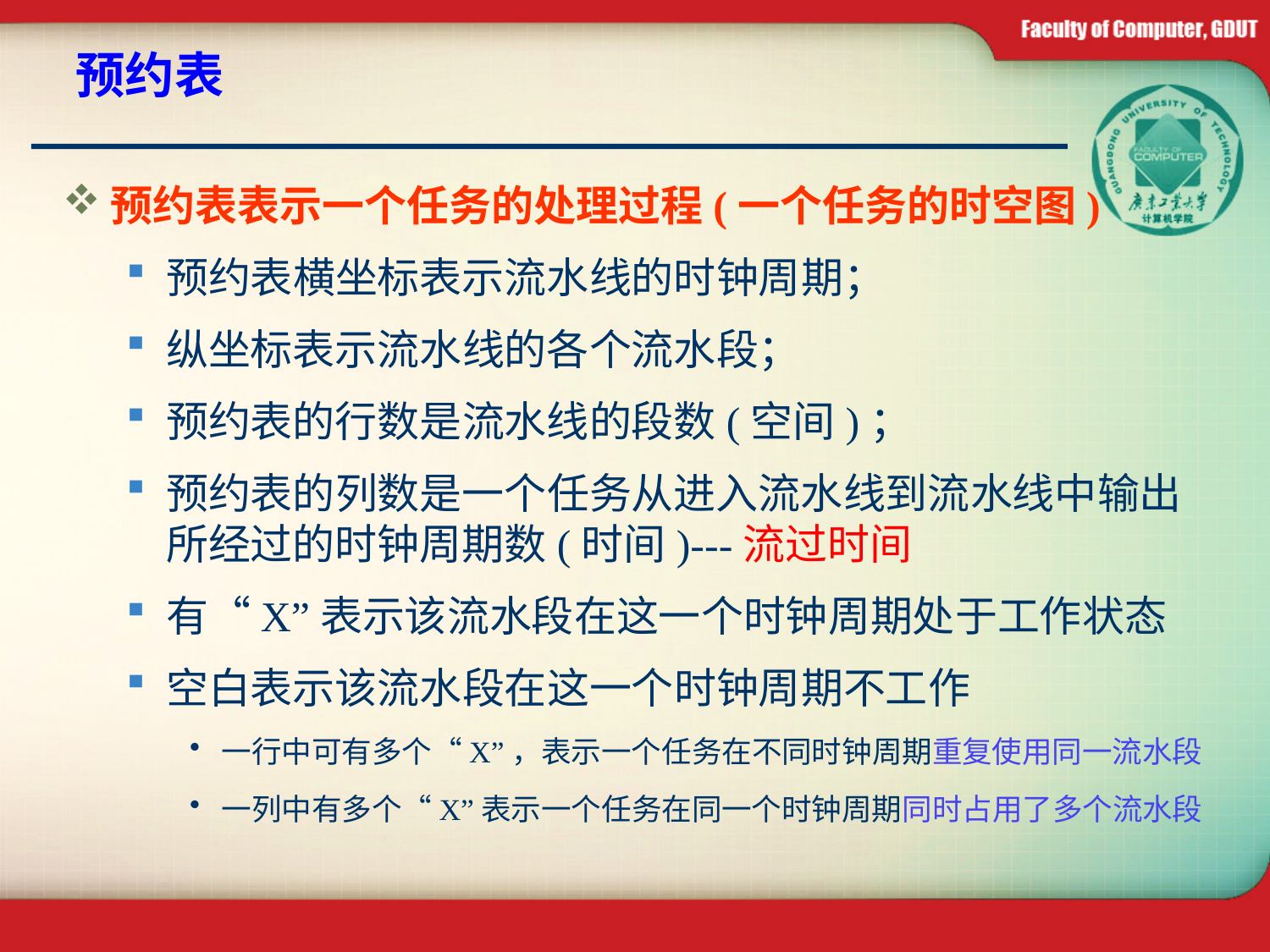

# 预约表
预约表表示一个任务的处理过程(一个任务的时空图)
预约表横坐标表示流水线的时钟周期；
纵坐标表示流水线的各个流水段；
预约表的行数是流水线的段数(空间)；
预约表的列数是一个任务从进入流水线到流水线中输出所经过的时钟周期数(时间)---流过时间
有“X”表示该流水段在这一个时钟周期处于工作状态
空白表示该流水段在这一个时钟周期不工作
一行中可有多个“X”，表示一个任务在不同时钟周期重复使用同一流水段
一列中有多个“X”表示一个任务在同一个时钟周期同时占用了多个流水段